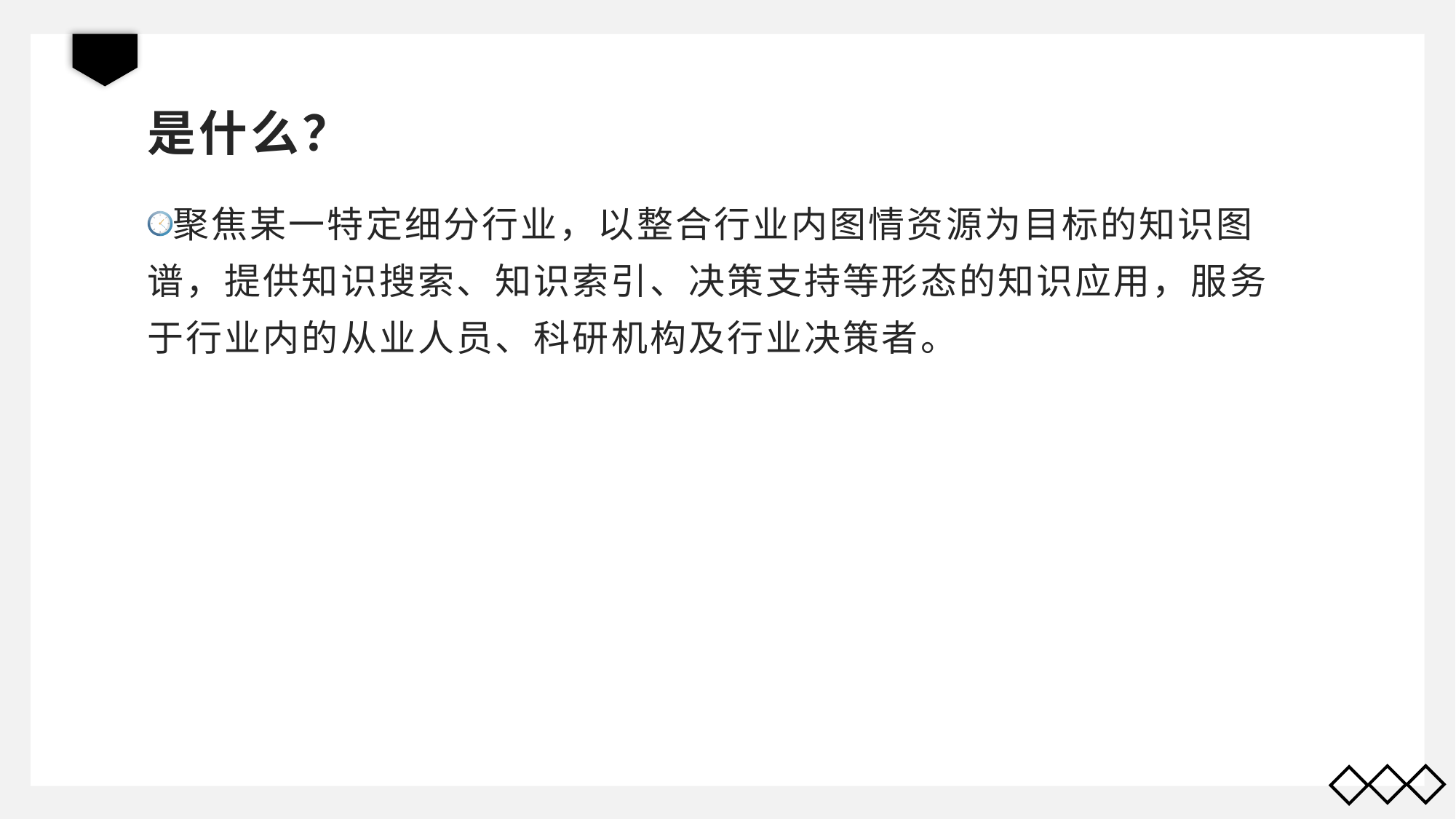

# 是什么？
聚焦某一特定细分行业，以整合行业内图情资源为目标的知识图谱，提供知识搜索、知识索引、决策支持等形态的知识应用，服务于行业内的从业人员、科研机构及行业决策者。